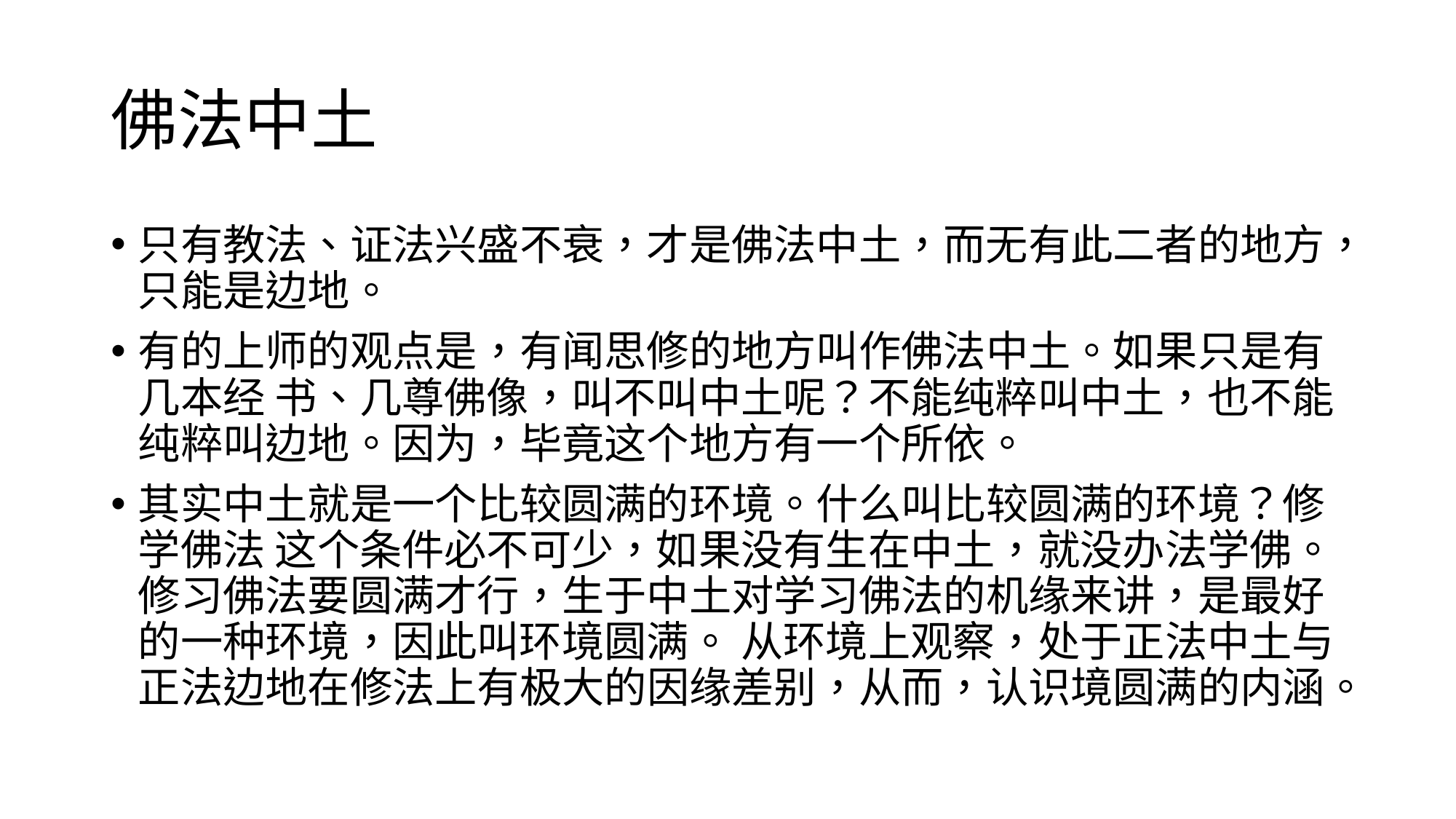

# 佛法中土
只有教法、证法兴盛不衰，才是佛法中土，而无有此二者的地方，只能是边地。
有的上师的观点是，有闻思修的地方叫作佛法中土。如果只是有几本经 书、几尊佛像，叫不叫中土呢？不能纯粹叫中土，也不能纯粹叫边地。因为，毕竟这个地方有一个所依。
其实中土就是一个比较圆满的环境。什么叫比较圆满的环境？修学佛法 这个条件必不可少，如果没有生在中土，就没办法学佛。修习佛法要圆满才行，生于中土对学习佛法的机缘来讲，是最好的一种环境，因此叫环境圆满。 从环境上观察，处于正法中土与正法边地在修法上有极大的因缘差别，从而，认识境圆满的内涵。